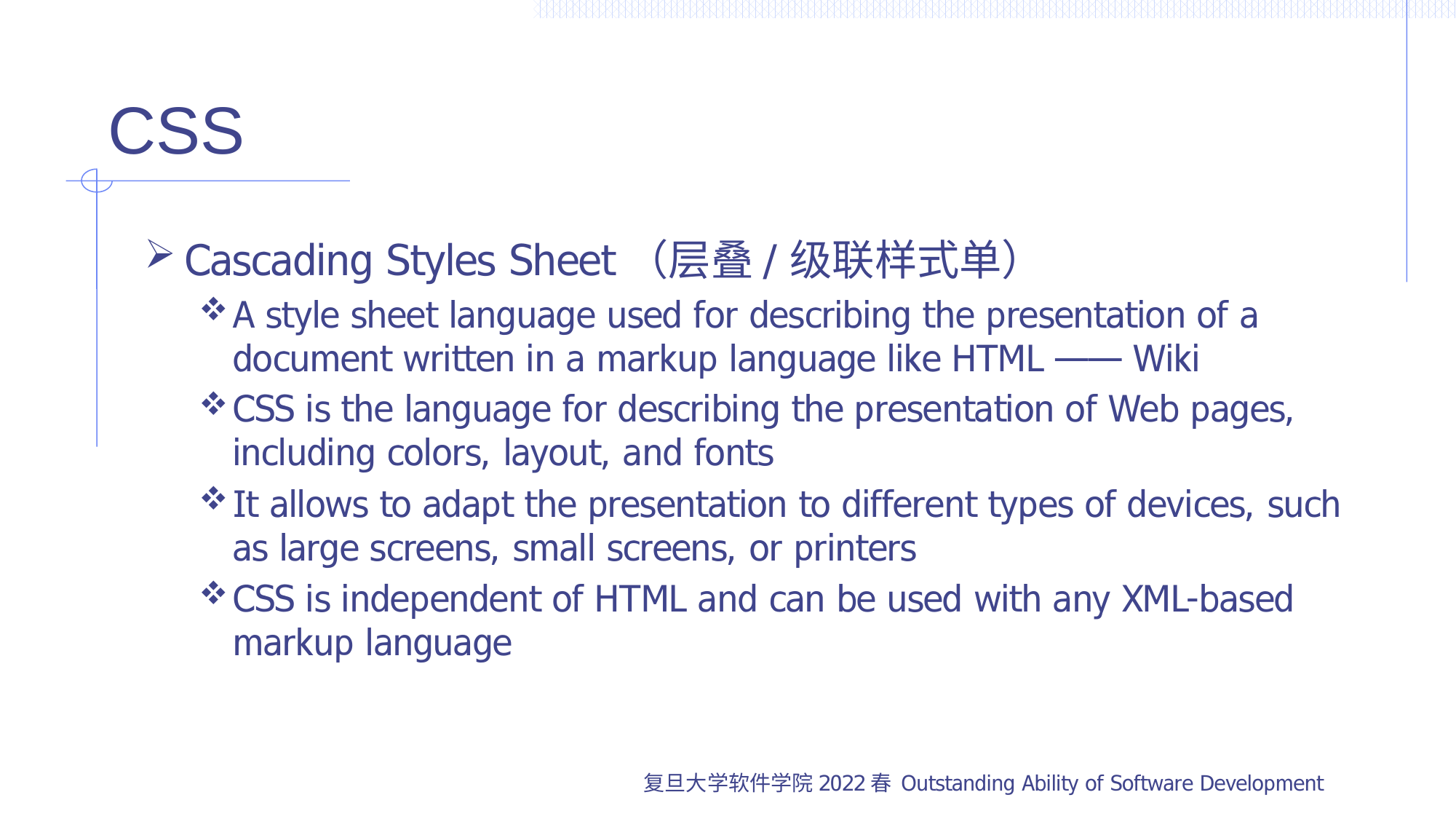

# CSS
Cascading Styles Sheet（层叠/级联样式单）
A style sheet language used for describing the presentation of a document written in a markup language like HTML —— Wiki
CSS is the language for describing the presentation of Web pages, including colors, layout, and fonts
It allows to adapt the presentation to different types of devices, such as large screens, small screens, or printers
CSS is independent of HTML and can be used with any XML-based markup language